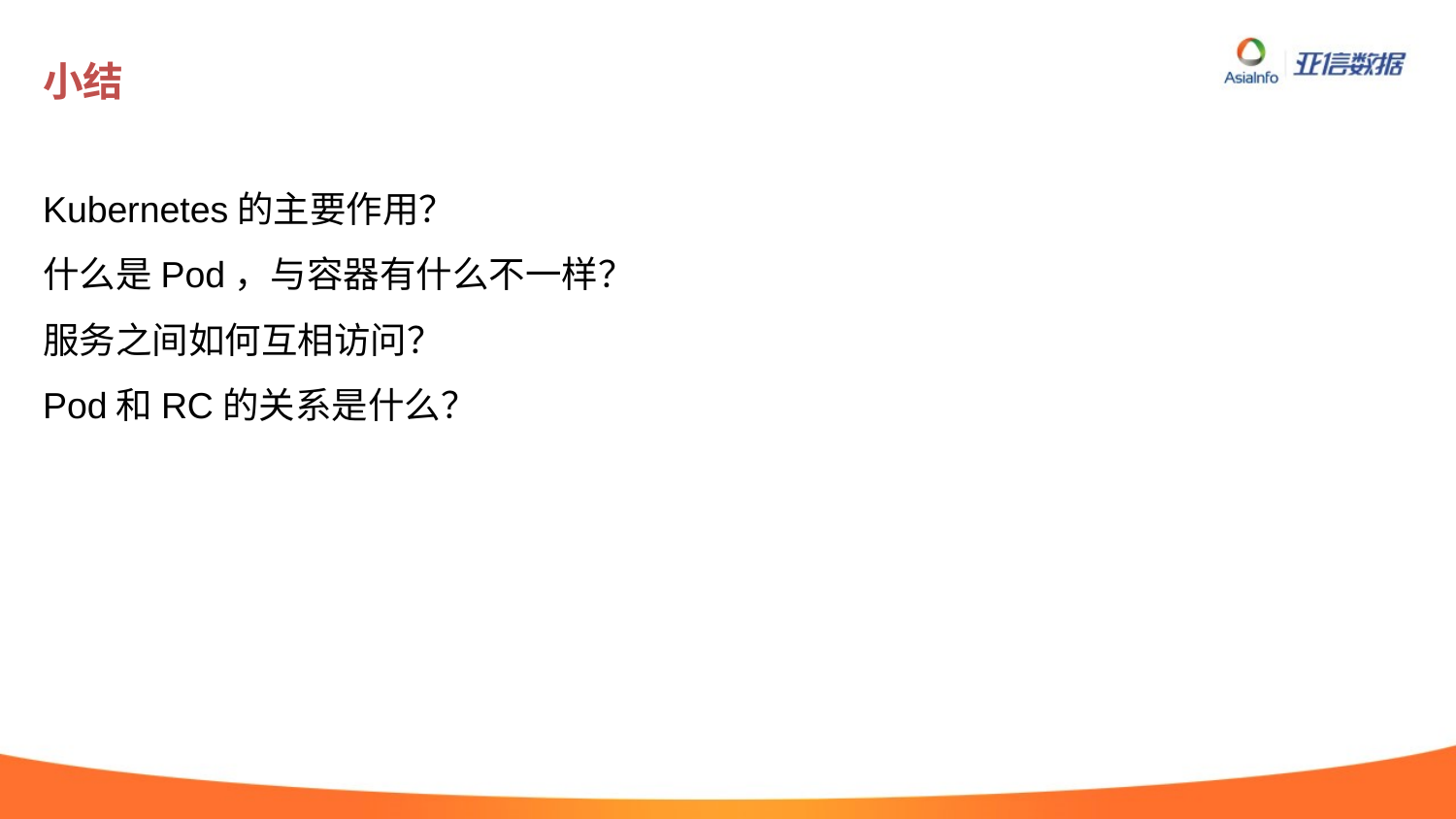

# 小结
Kubernetes的主要作用？
什么是Pod，与容器有什么不一样？
服务之间如何互相访问？
Pod和RC的关系是什么？